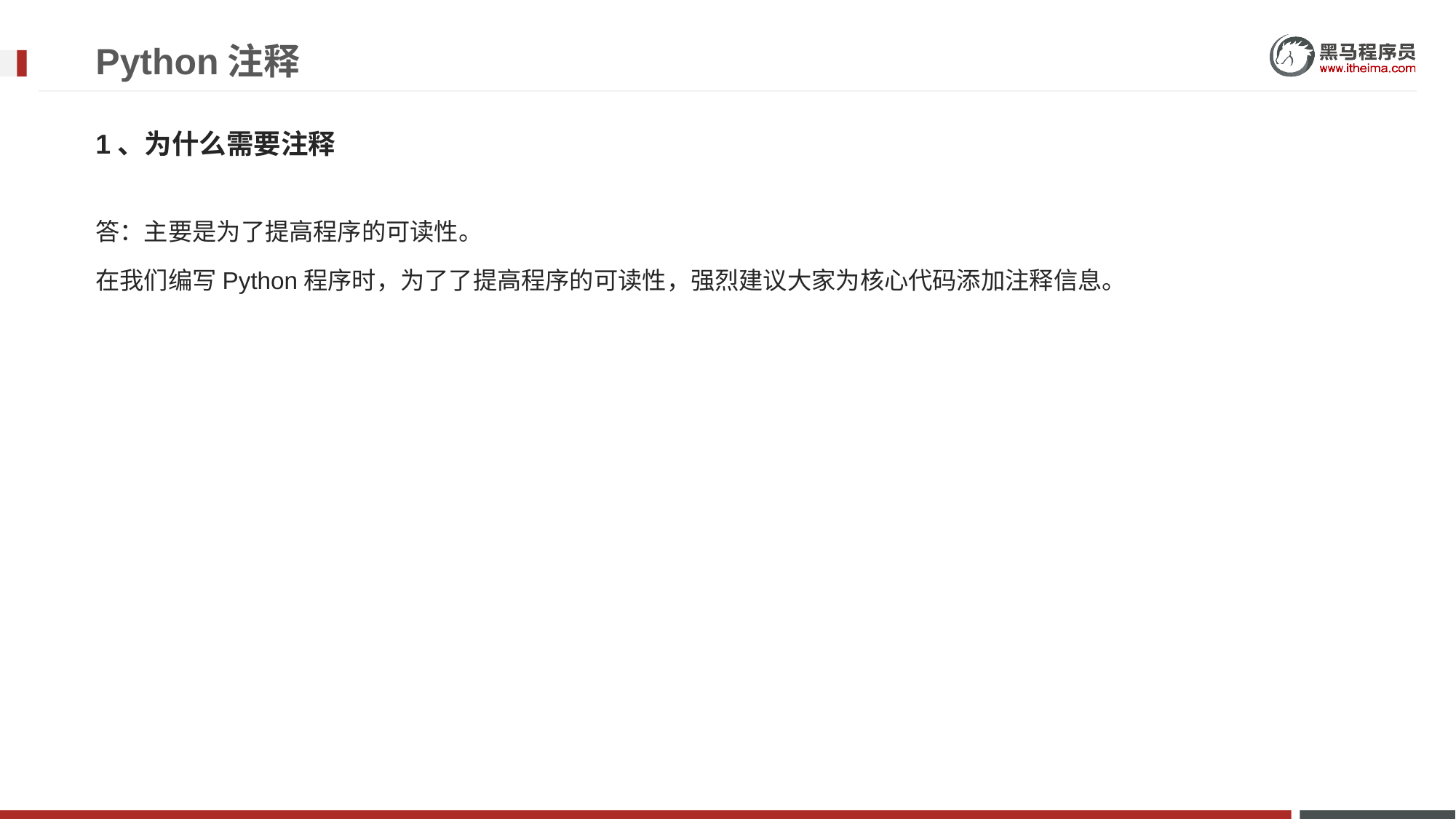

# Python注释
1、为什么需要注释
答：主要是为了提⾼程序的可读性。
在我们编写Python程序时，为了了提高程序的可读性，强烈建议大家为核心代码添加注释信息。